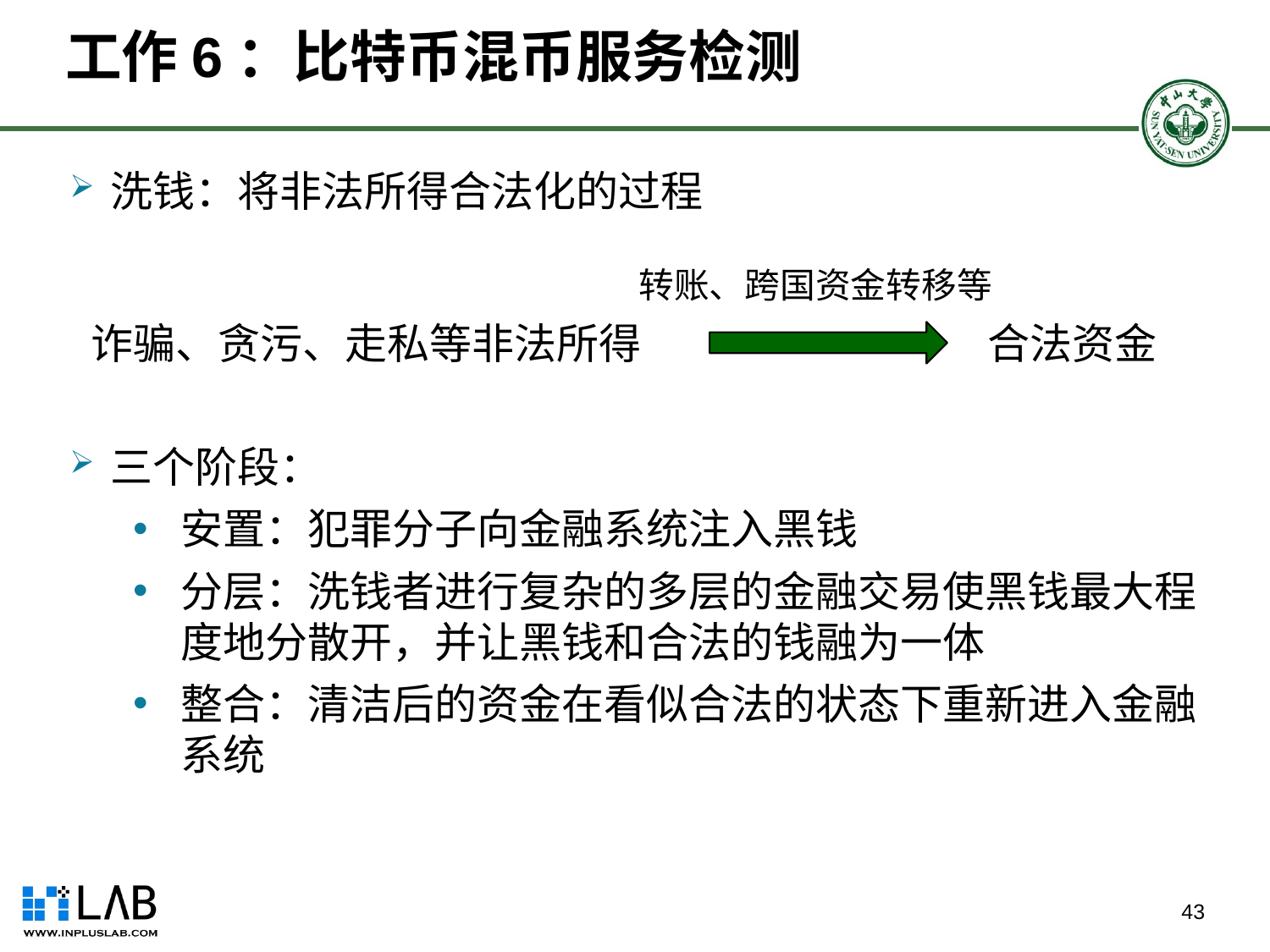

# 工作6：比特币混币服务检测
洗钱：将非法所得合法化的过程

三个阶段：
安置：犯罪分子向金融系统注入黑钱
分层：洗钱者进行复杂的多层的金融交易使黑钱最大程度地分散开，并让黑钱和合法的钱融为一体
整合：清洁后的资金在看似合法的状态下重新进入金融系统
转账、跨国资金转移等
诈骗、贪污、走私等非法所得
合法资金